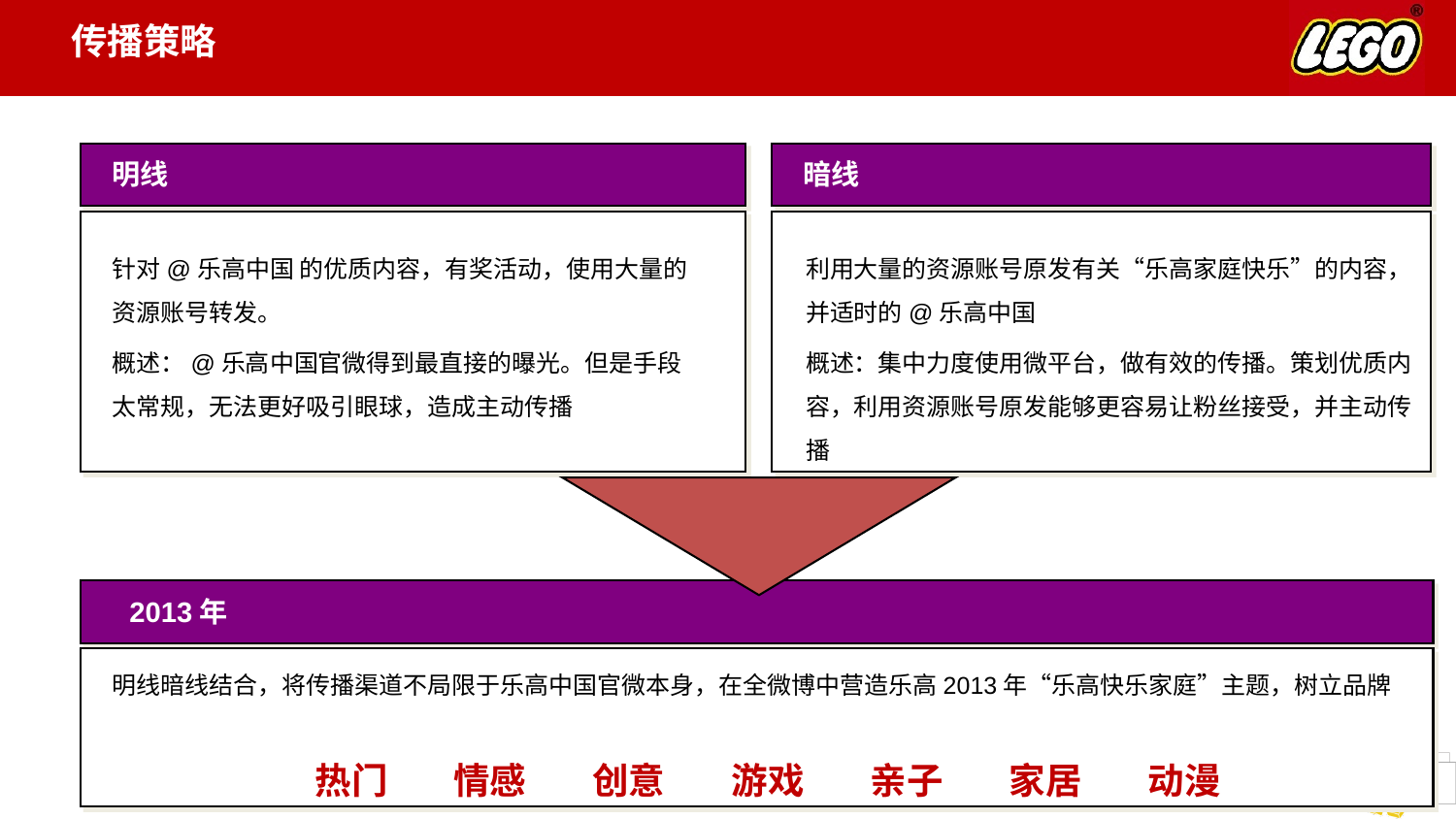

传播策略

明线

暗线

针对@乐高中国 的优质内容，有奖活动，使用大量的资源账号转发。
概述：@乐高中国官微得到最直接的曝光。但是手段太常规，无法更好吸引眼球，造成主动传播
利用大量的资源账号原发有关“乐高家庭快乐”的内容，并适时的@乐高中国
概述：集中力度使用微平台，做有效的传播。策划优质内容，利用资源账号原发能够更容易让粉丝接受，并主动传播

2013年
明线暗线结合，将传播渠道不局限于乐高中国官微本身，在全微博中营造乐高2013年“乐高快乐家庭”主题，树立品牌

热门        情感        创意        游戏        亲子        家居        动漫